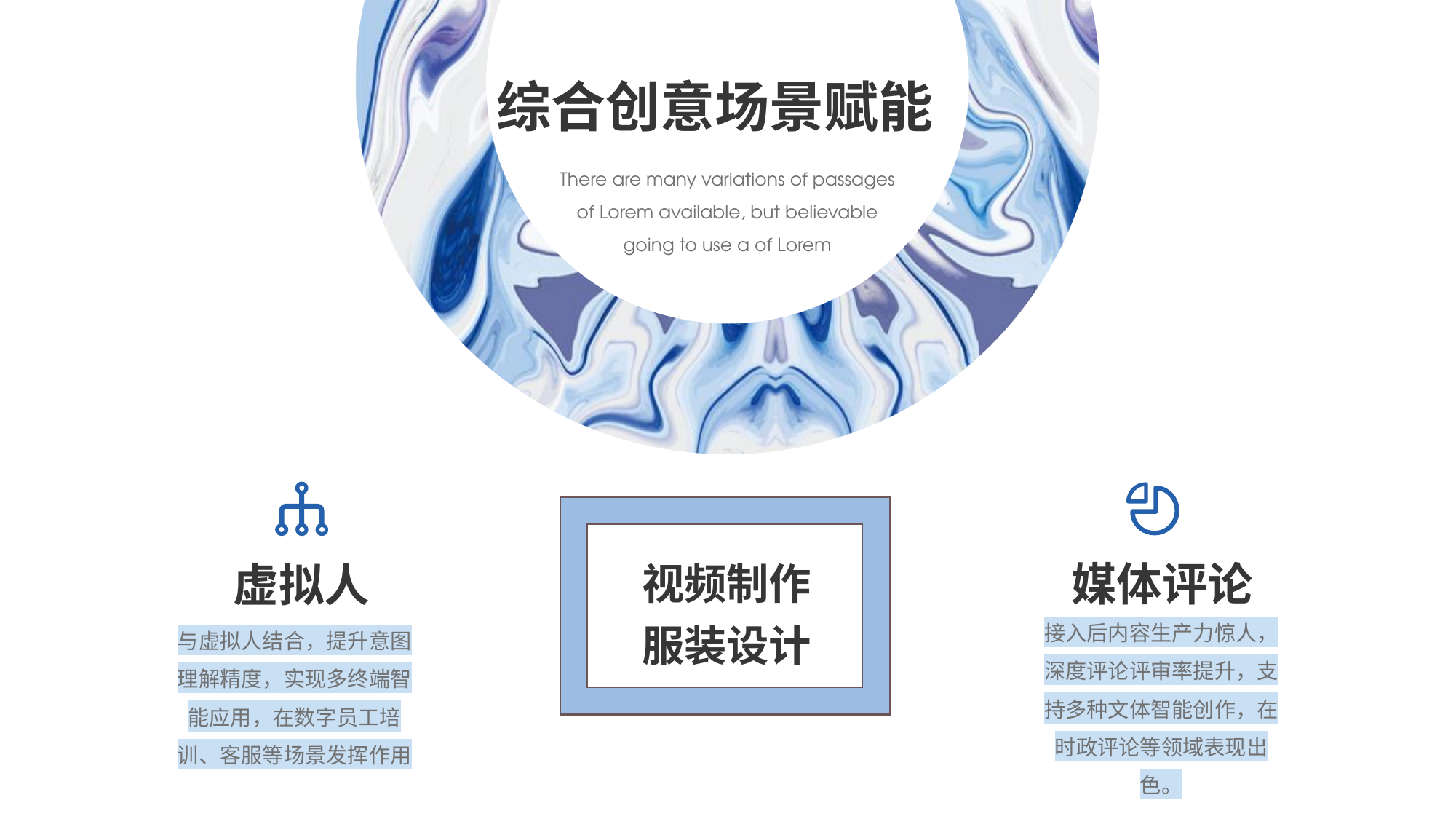

### Chart

| Category |
|---|
综合创意场景赋能
There are many variations of passages
of Lorem available, but believable
going to use a of Lorem

视频制作
媒体评论
虚拟人
接入后内容生产力惊人，深度评论评审率提升，支持多种文体智能创作，在时政评论等领域表现出色。
与虚拟人结合，提升意图理解精度，实现多终端智能应用，在数字员工培训、客服等场景发挥作用
服装设计